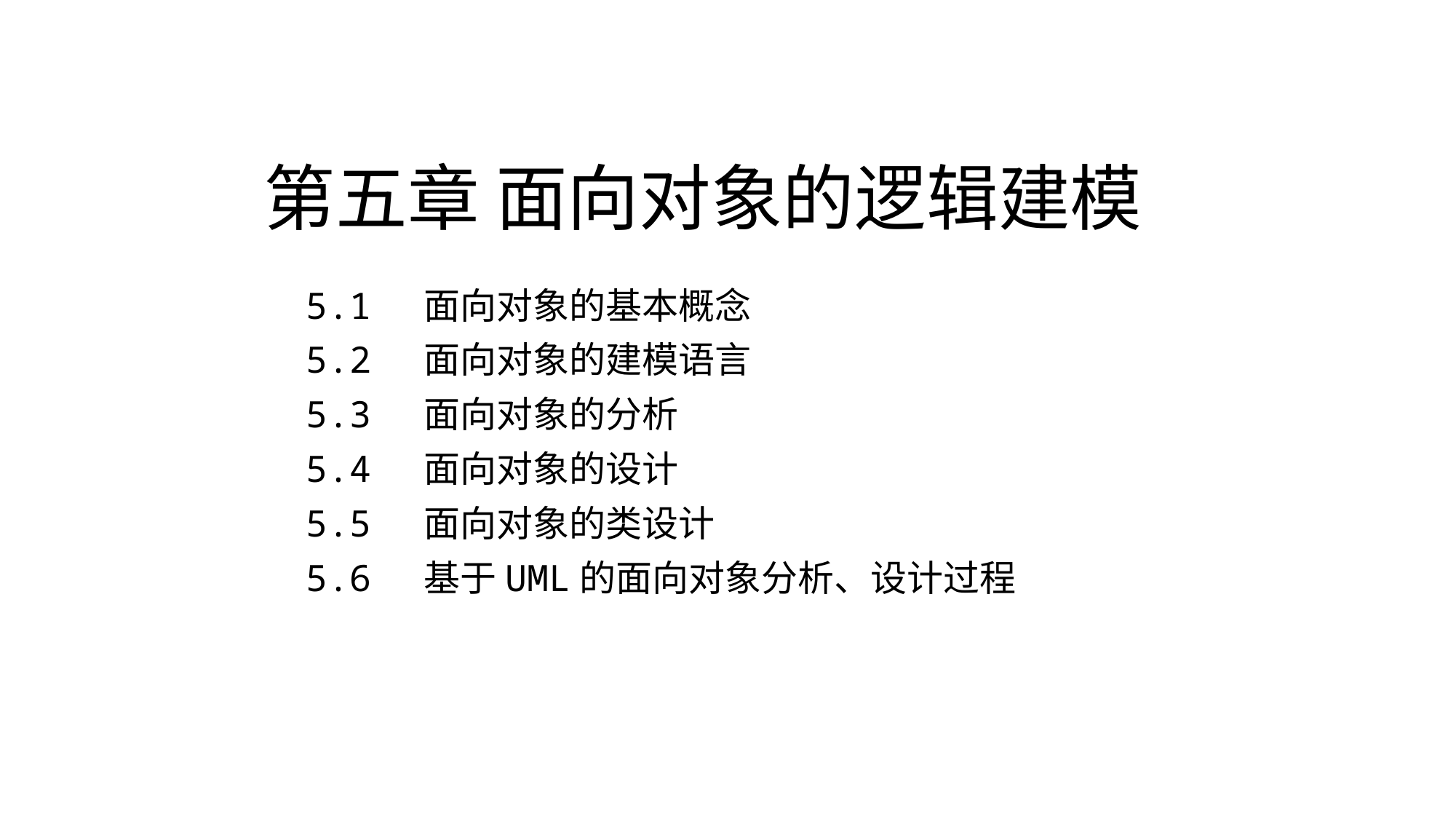

# 第五章 面向对象的逻辑建模
5.1  面向对象的基本概念
5.2  面向对象的建模语言
5.3  面向对象的分析
5.4  面向对象的设计
5.5  面向对象的类设计
5.6  基于UML的面向对象分析、设计过程